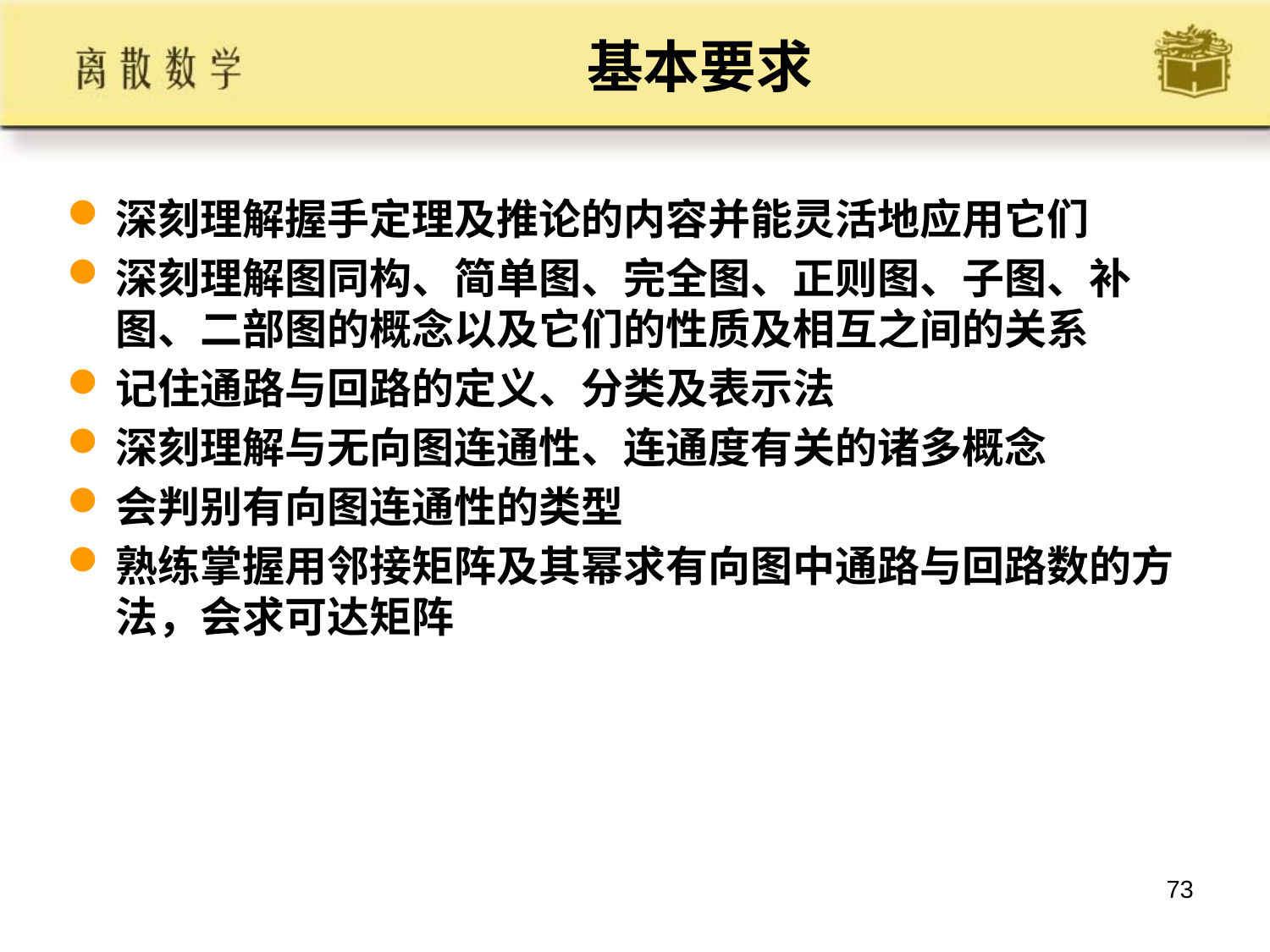

# 基本要求
深刻理解握手定理及推论的内容并能灵活地应用它们
深刻理解图同构、简单图、完全图、正则图、子图、补图、二部图的概念以及它们的性质及相互之间的关系
记住通路与回路的定义、分类及表示法
深刻理解与无向图连通性、连通度有关的诸多概念
会判别有向图连通性的类型
熟练掌握用邻接矩阵及其幂求有向图中通路与回路数的方法，会求可达矩阵
73